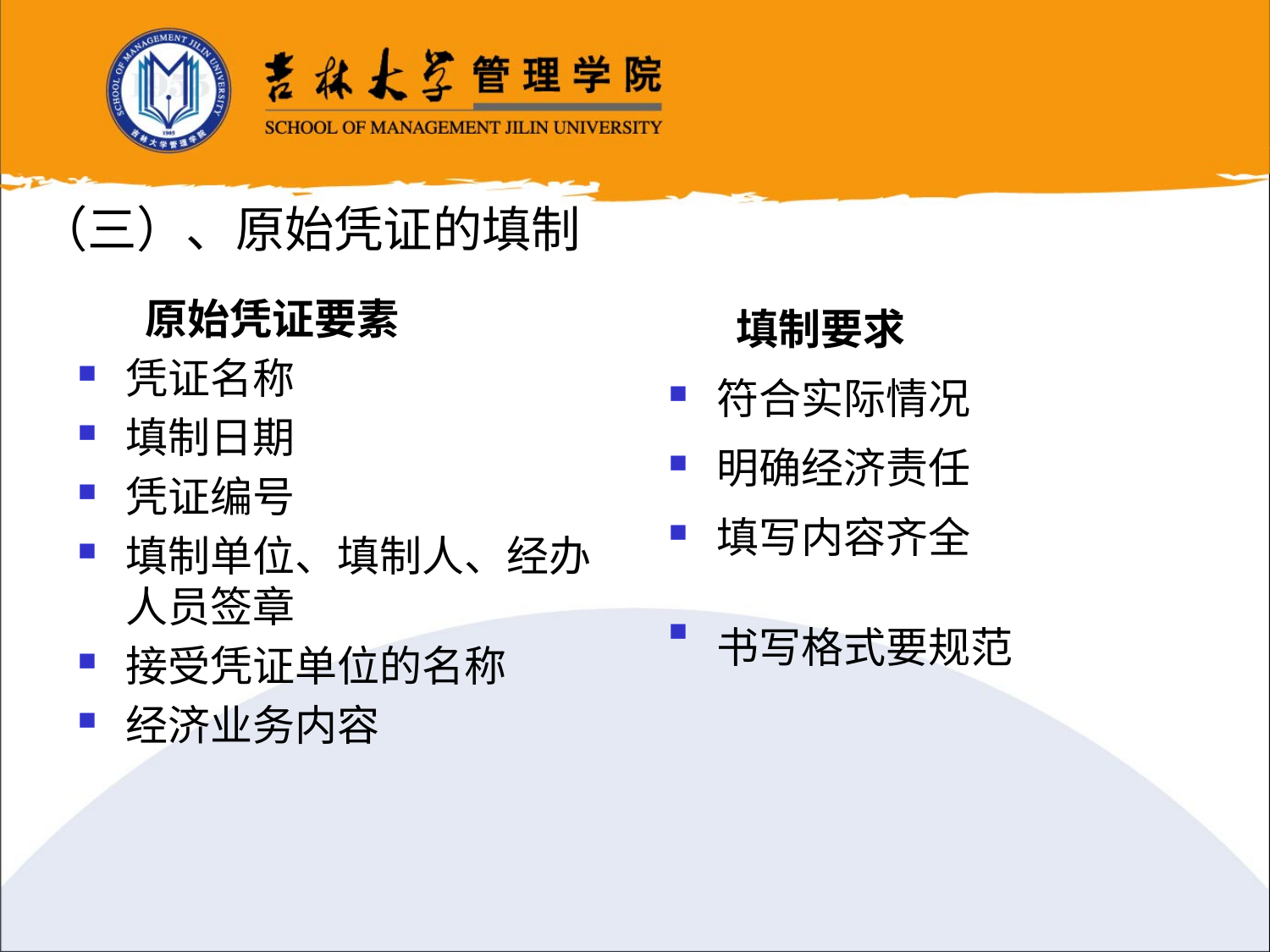

# （三）、原始凭证的填制
      原始凭证要素
凭证名称
填制日期
凭证编号
填制单位、填制人、经办人员签章
接受凭证单位的名称
经济业务内容
      填制要求
符合实际情况
明确经济责任
填写内容齐全
书写格式要规范
111